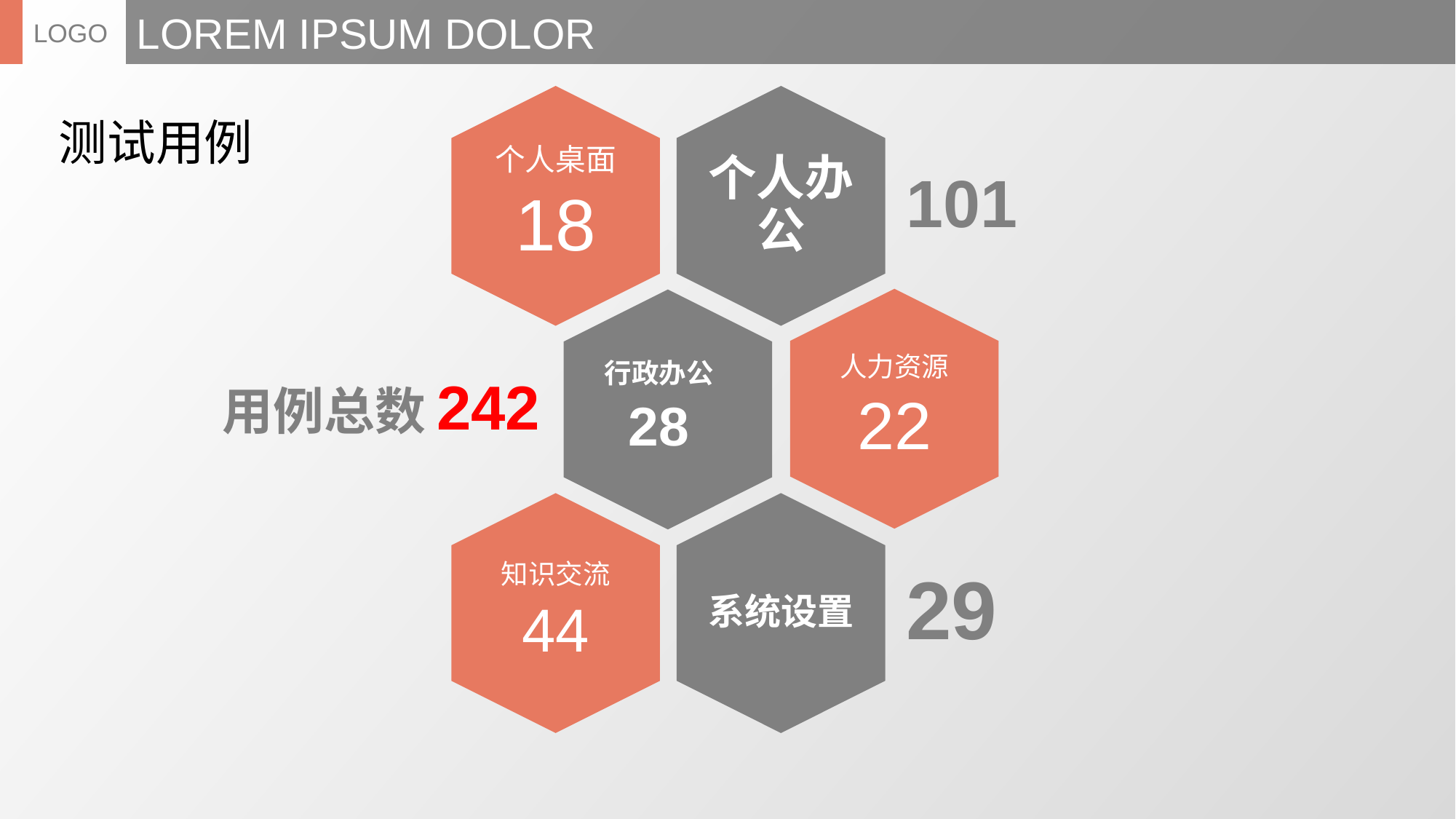

LOGO

LOREM IPSUM DOLOR
个人桌面
18

测试用例
个人办公
101
人力资源
22

行政办公
28
用例总数242
知识交流
44

系统设置
29